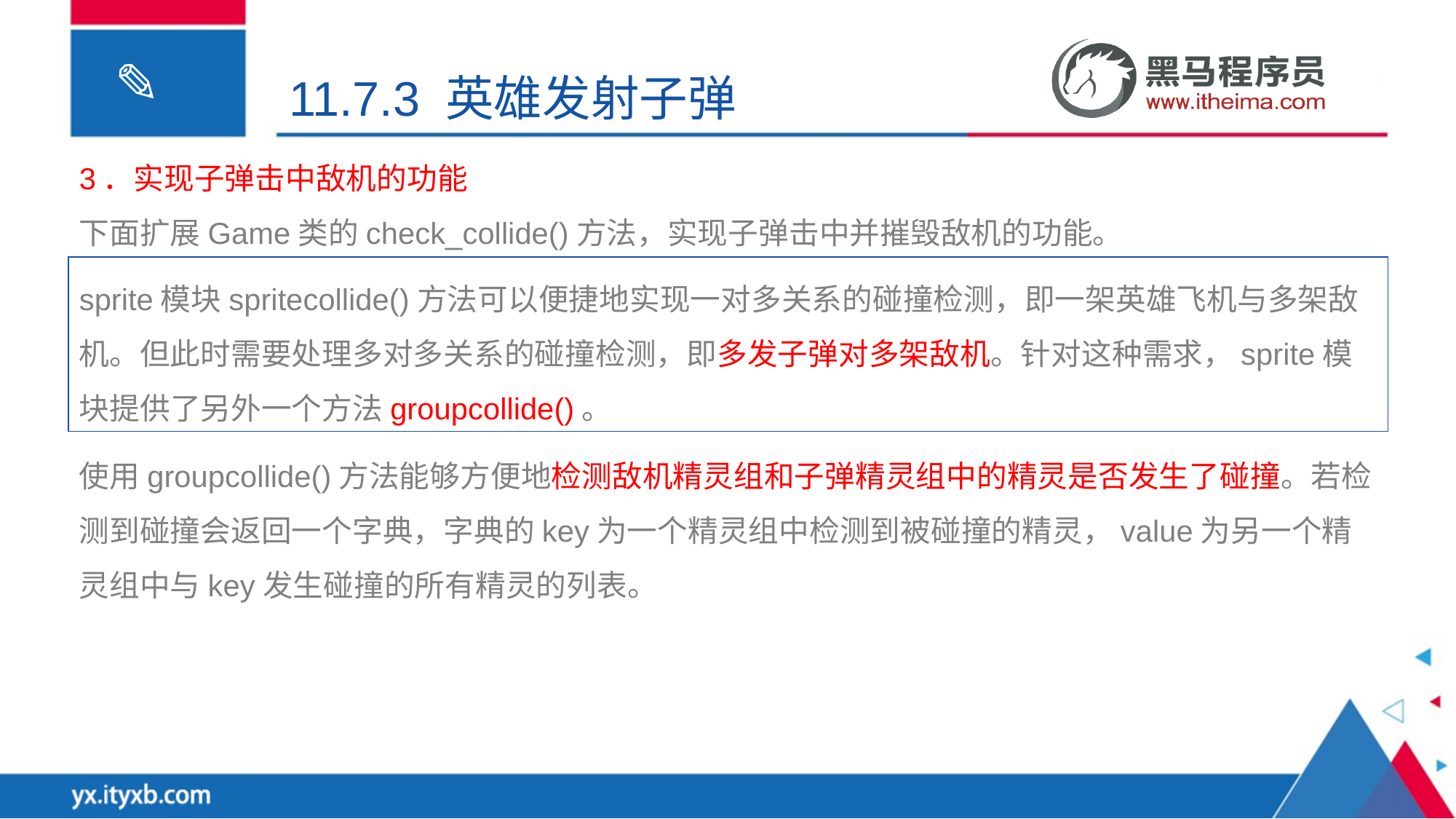

11.7.3 英雄发射子弹
3．实现子弹击中敌机的功能
下面扩展Game类的check_collide()方法，实现子弹击中并摧毁敌机的功能。
sprite模块spritecollide()方法可以便捷地实现一对多关系的碰撞检测，即一架英雄飞机与多架敌机。但此时需要处理多对多关系的碰撞检测，即多发子弹对多架敌机。针对这种需求，sprite模块提供了另外一个方法groupcollide()。
使用groupcollide()方法能够方便地检测敌机精灵组和子弹精灵组中的精灵是否发生了碰撞。若检测到碰撞会返回一个字典，字典的key为一个精灵组中检测到被碰撞的精灵，value为另一个精灵组中与key发生碰撞的所有精灵的列表。